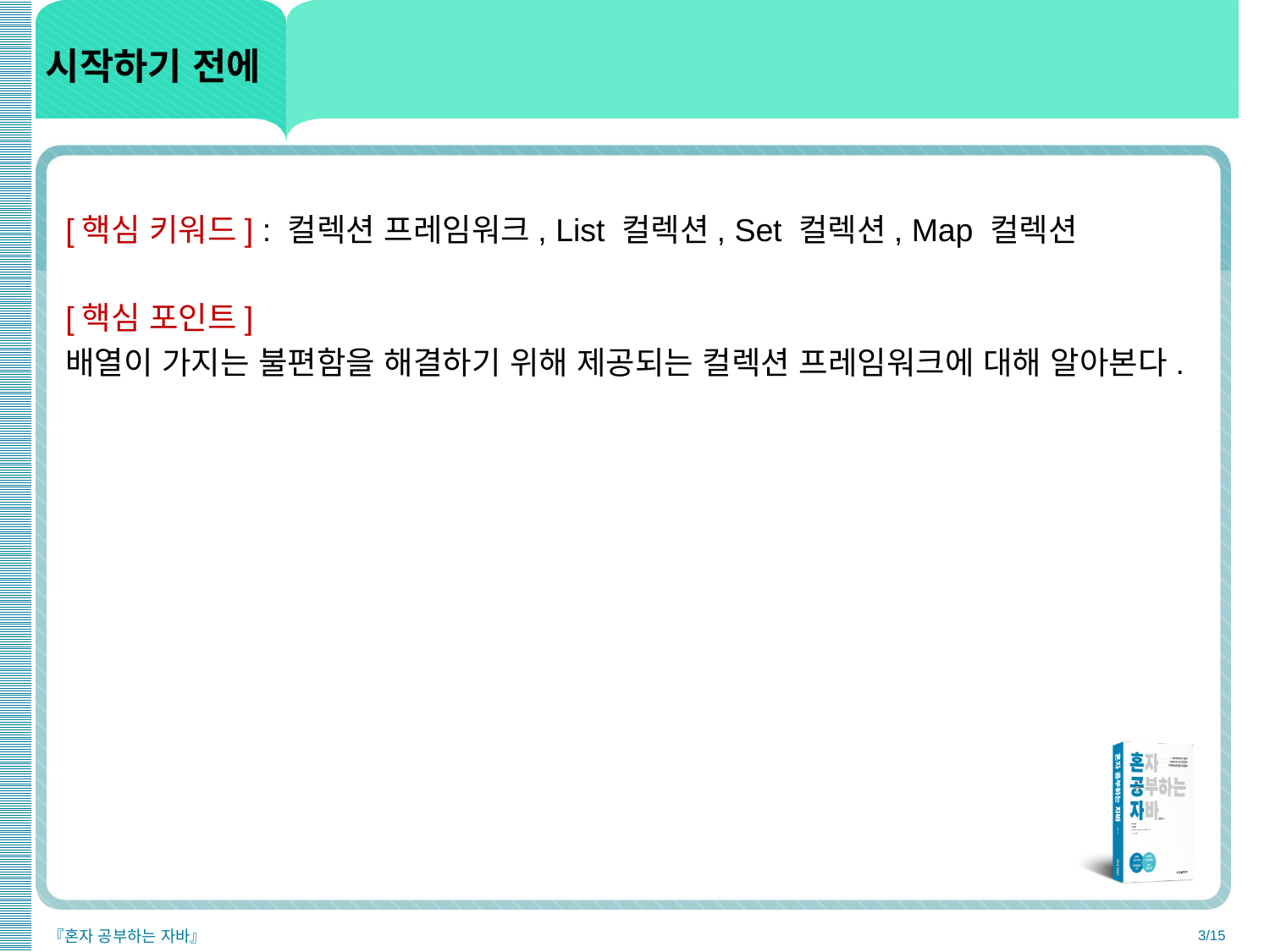

# 시작하기 전에

[핵심 키워드] : 컬렉션 프레임워크, List 컬렉션, Set 컬렉션, Map 컬렉션

[핵심 포인트]
배열이 가지는 불편함을 해결하기 위해 제공되는 컬렉션 프레임워크에 대해 알아본다.